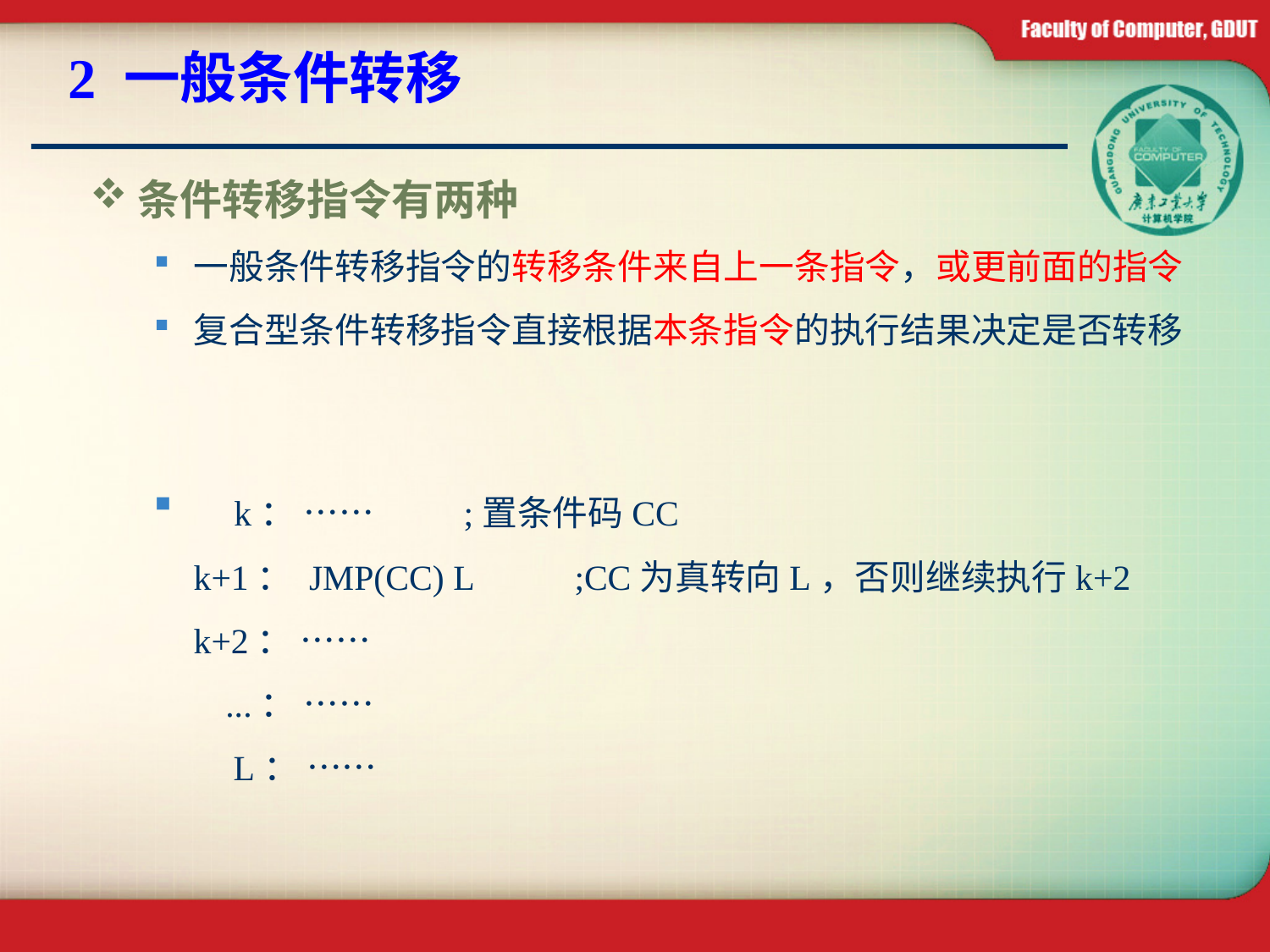

# 2 一般条件转移
条件转移指令有两种
一般条件转移指令的转移条件来自上一条指令，或更前面的指令
复合型条件转移指令直接根据本条指令的执行结果决定是否转移

    k： ……	 ;置条件码CC
k+1： JMP(CC) L	;CC为真转向L，否则继续执行k+2
k+2： ……
   ...： ……
    L： ……